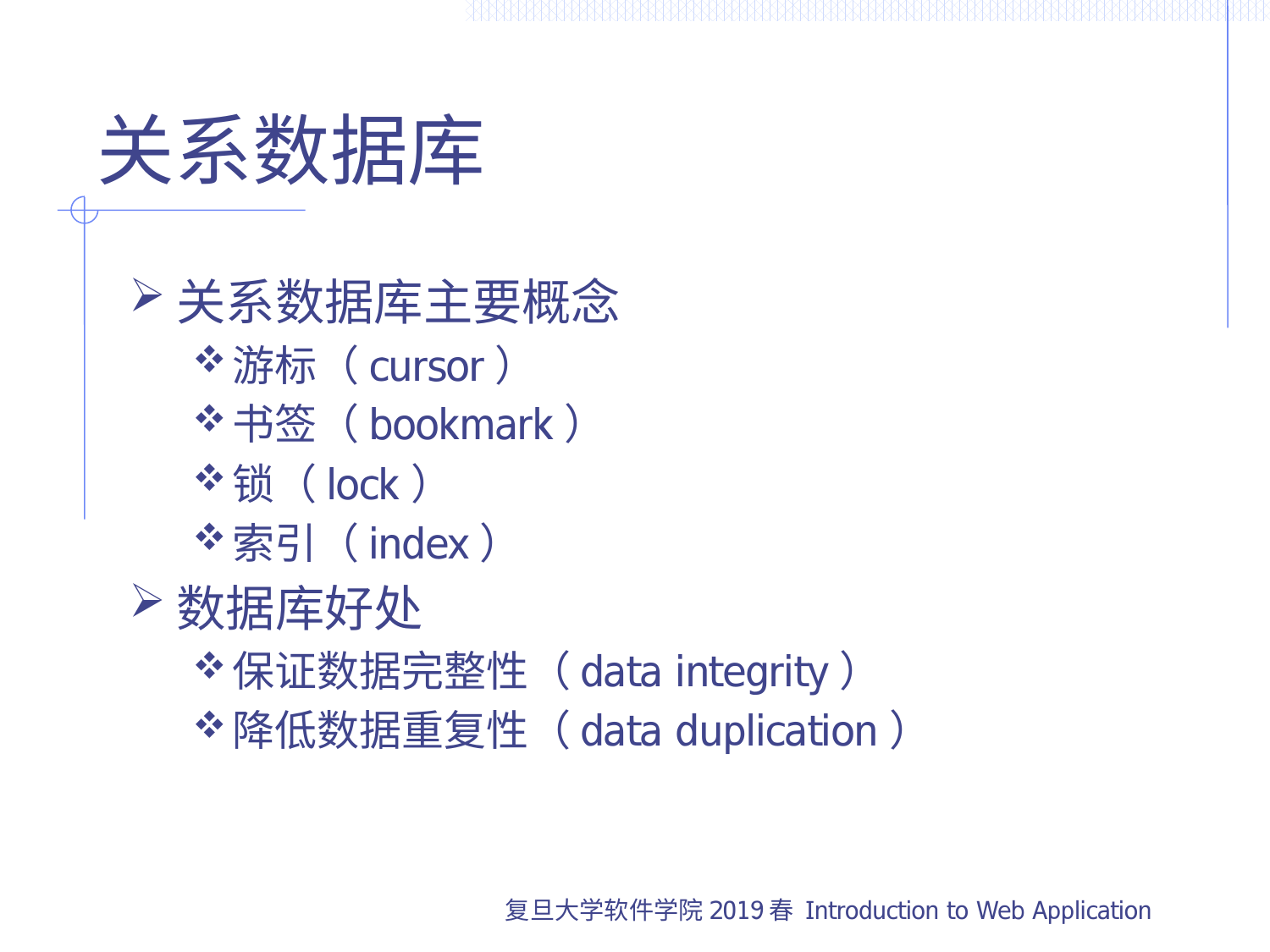

# 关系数据库
关系数据库主要概念
游标（cursor）
书签（bookmark）
锁（lock）
索引（index）
数据库好处
保证数据完整性（data integrity）
降低数据重复性（data duplication）